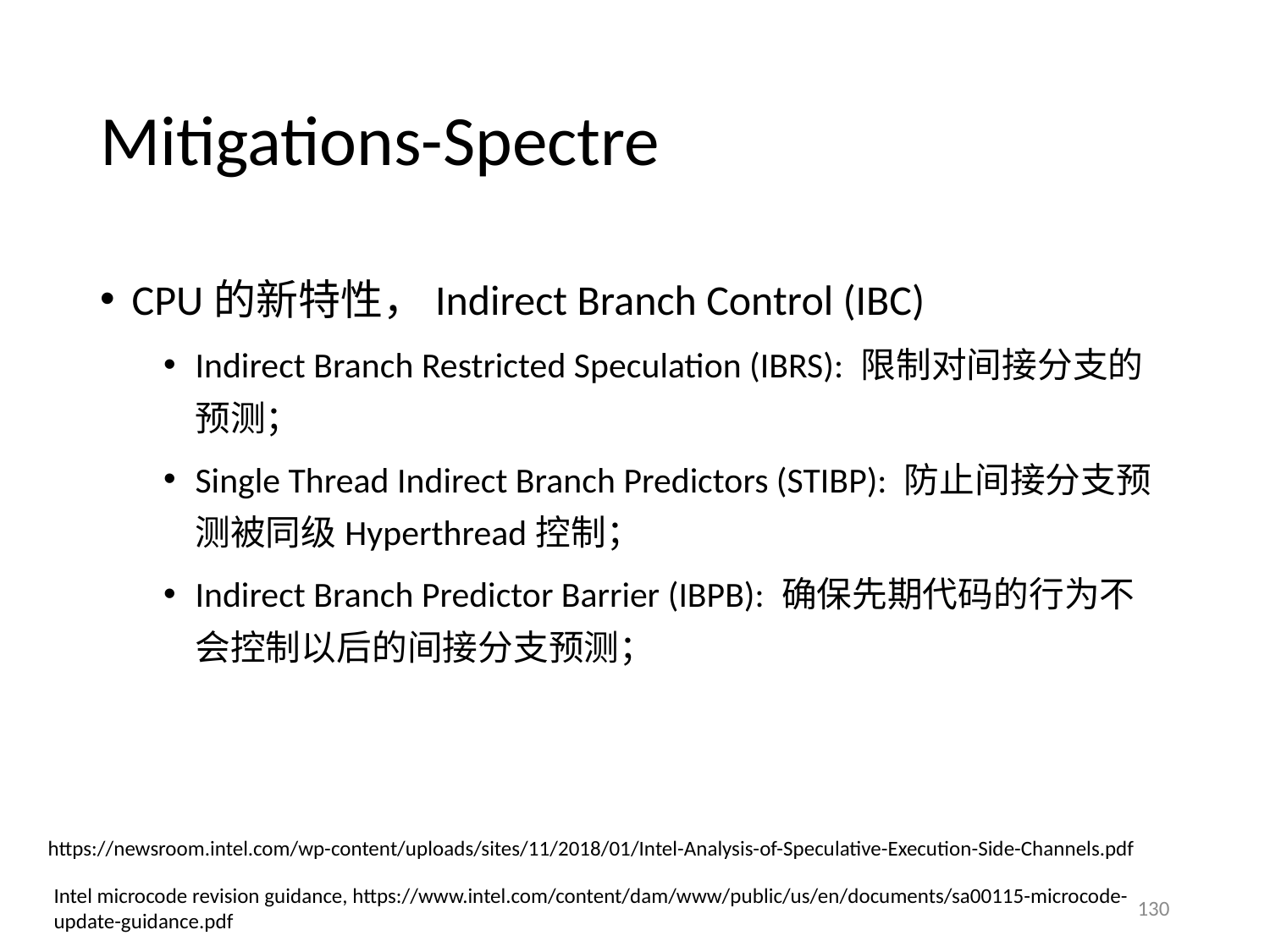

# Mitigations-Spectre
CPU的新特性，Indirect Branch Control (IBC)
Indirect Branch Restricted Speculation (IBRS): 限制对间接分支的预测；
Single Thread Indirect Branch Predictors (STIBP): 防止间接分支预测被同级Hyperthread控制；
Indirect Branch Predictor Barrier (IBPB): 确保先期代码的行为不会控制以后的间接分支预测；
https://newsroom.intel.com/wp-content/uploads/sites/11/2018/01/Intel-Analysis-of-Speculative-Execution-Side-Channels.pdf
Intel microcode revision guidance, https://www.intel.com/content/dam/www/public/us/en/documents/sa00115-microcode-update-guidance.pdf
130